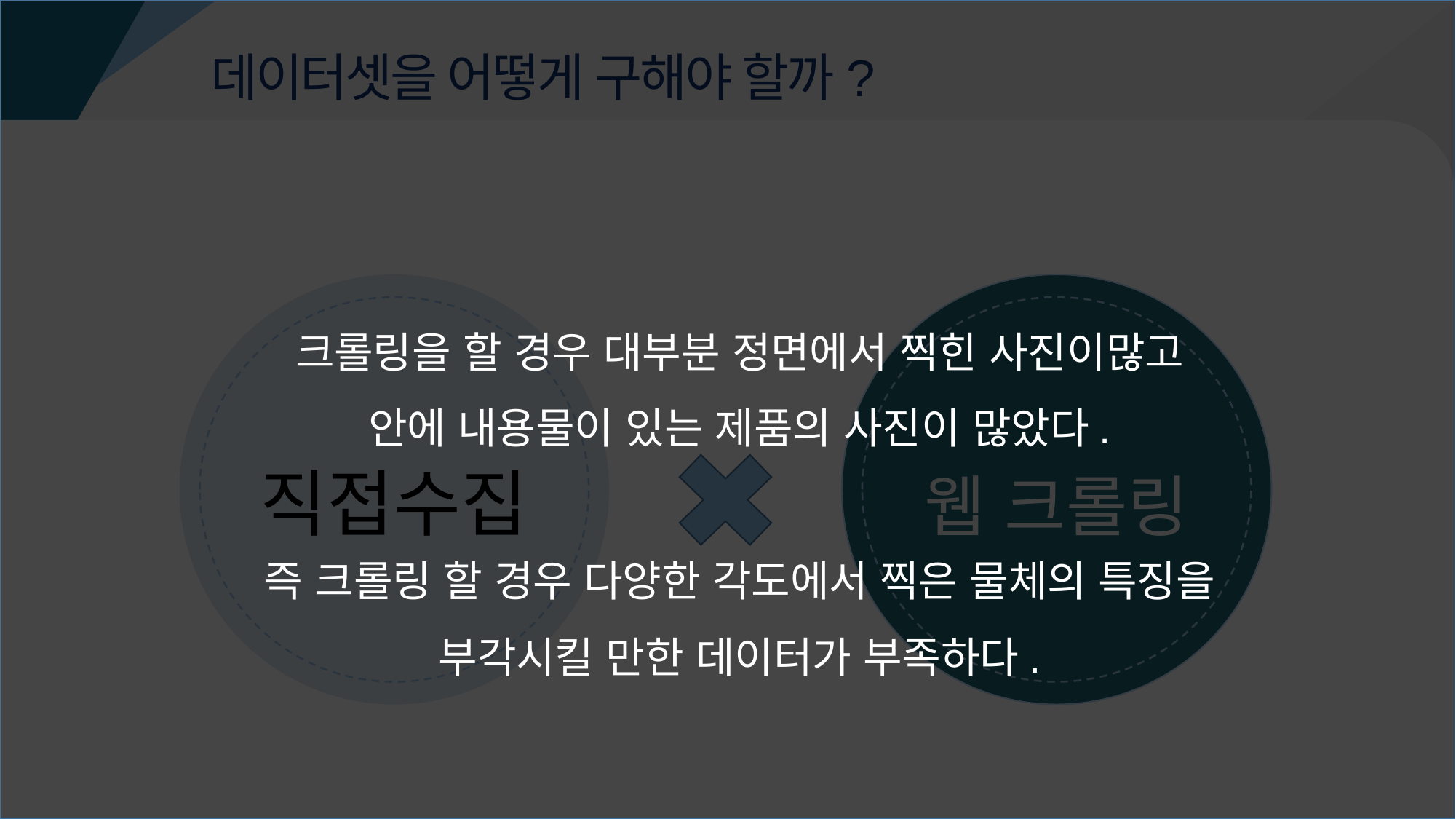

데이터셋을 어떻게 구해야 할까?

직접수집

웹 크롤링
크롤링을 할 경우 대부분 정면에서 찍힌 사진이많고 안에 내용물이 있는 제품의 사진이 많았다.

즉 크롤링 할 경우 다양한 각도에서 찍은 물체의 특징을 부각시킬 만한 데이터가 부족하다.